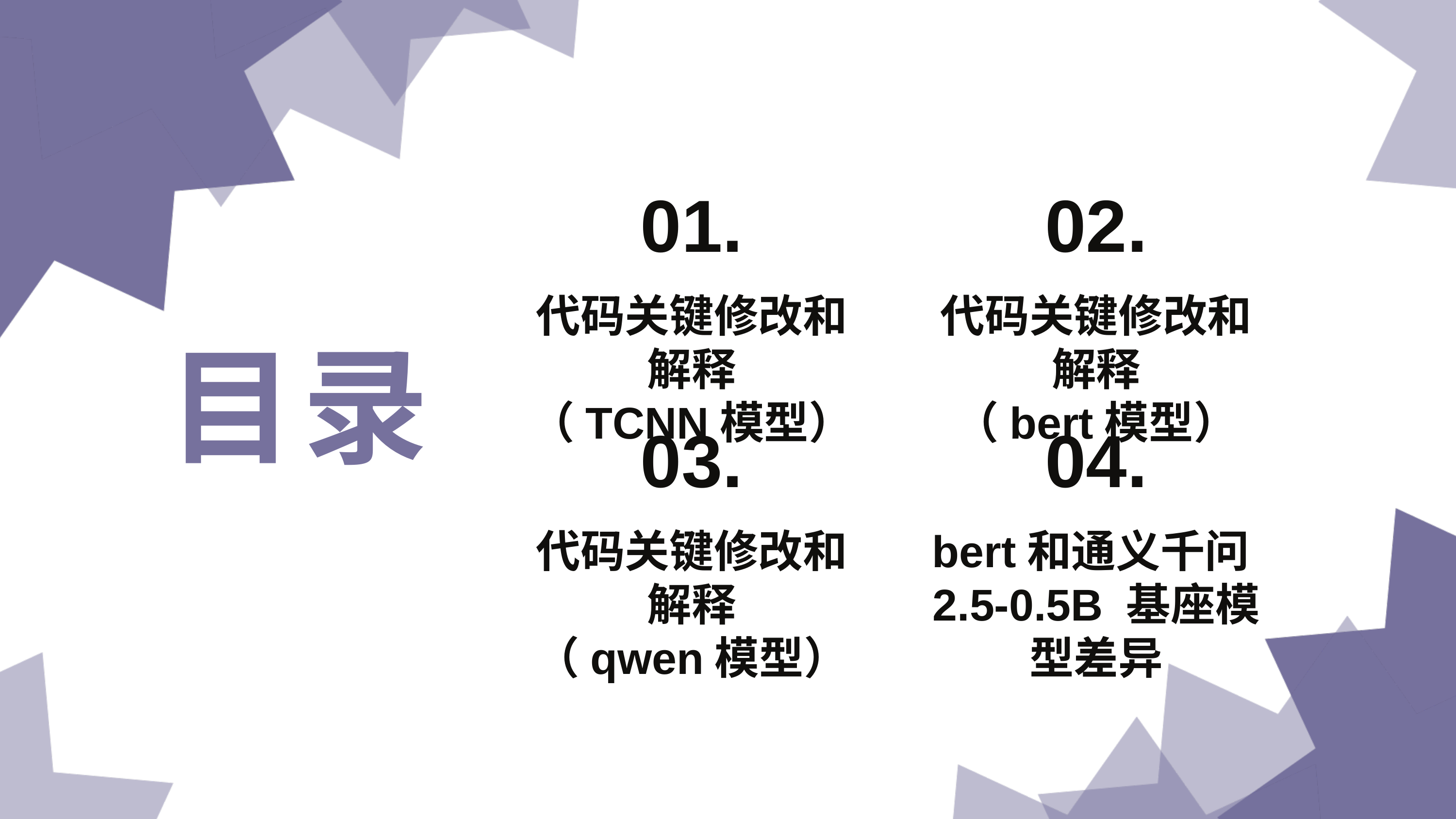

01.
02.
代码关键修改和解释
（TCNN模型）

代码关键修改和解释
（bert模型）
目录
03.
04.

代码关键修改和解释
（qwen模型）

bert和通义千问2.5-0.5B 基座模型差异